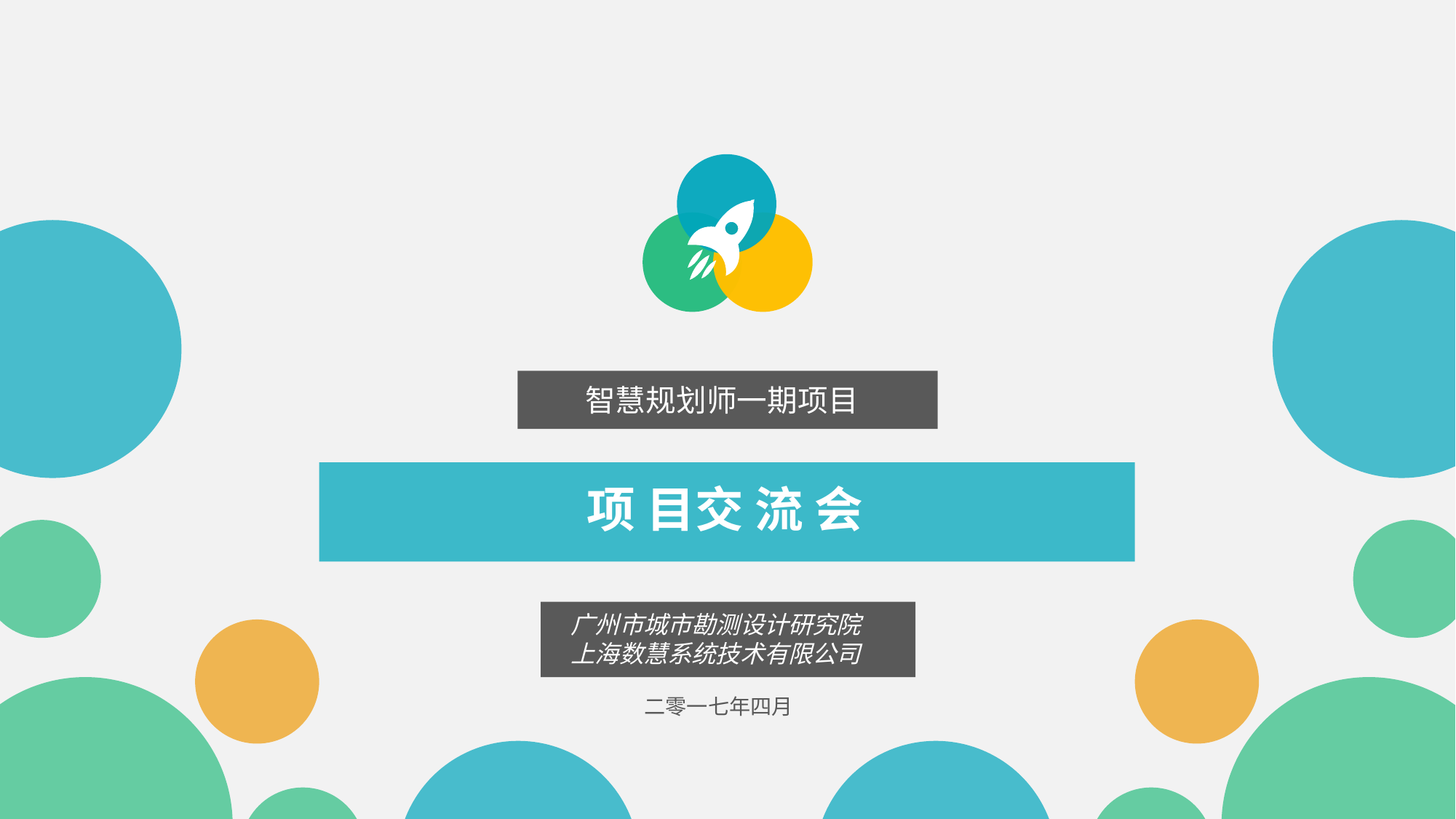

智慧规划师一期项目

项 目交 流 会

广州市城市勘测设计研究院
上海数慧系统技术有限公司
二零一七年四月